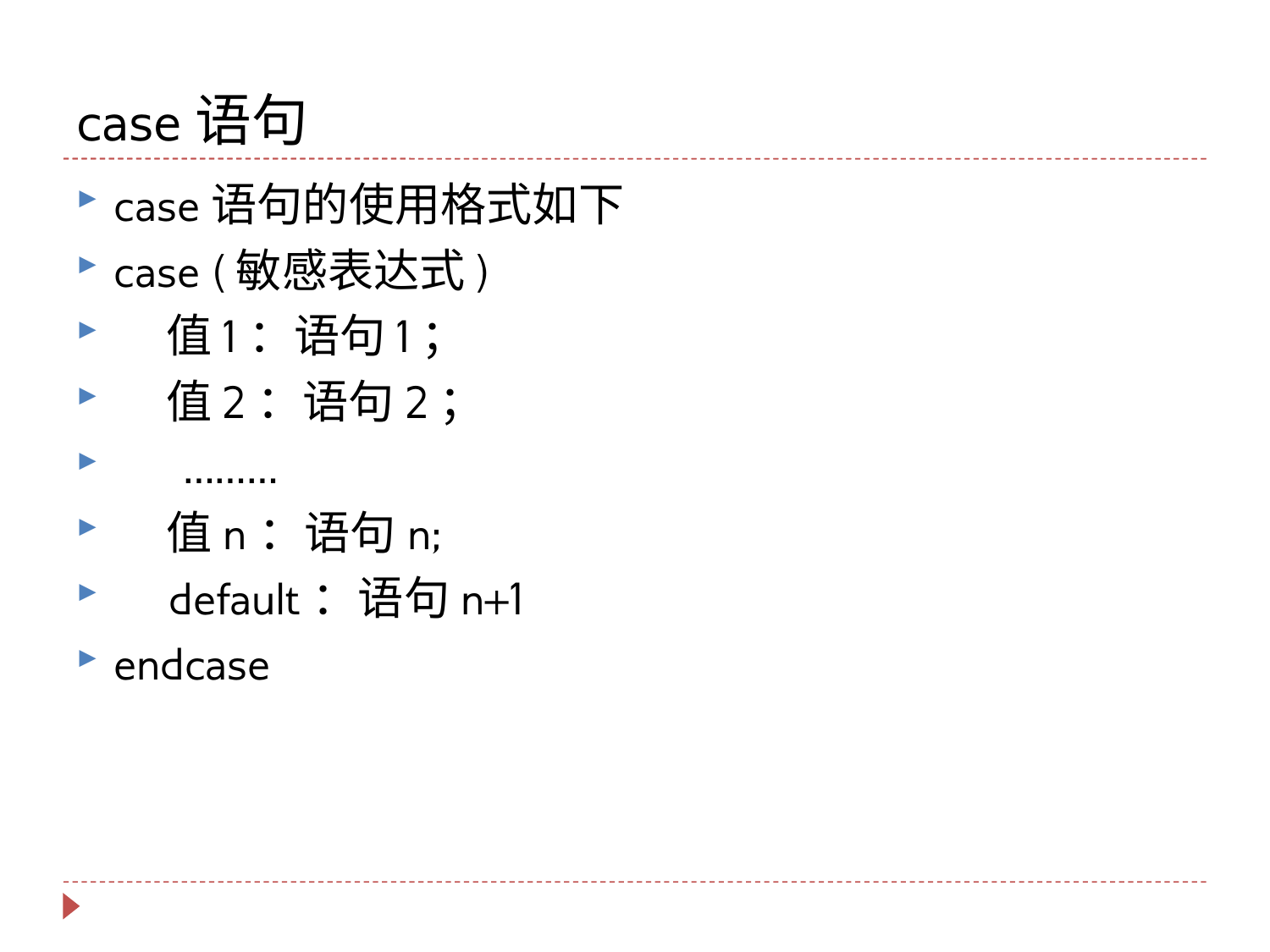

# case语句
case语句的使用格式如下
case (敏感表达式)
    值1：语句1；
    值2：语句2；
     ………
    值n：语句n;
    default：语句n+1
endcase